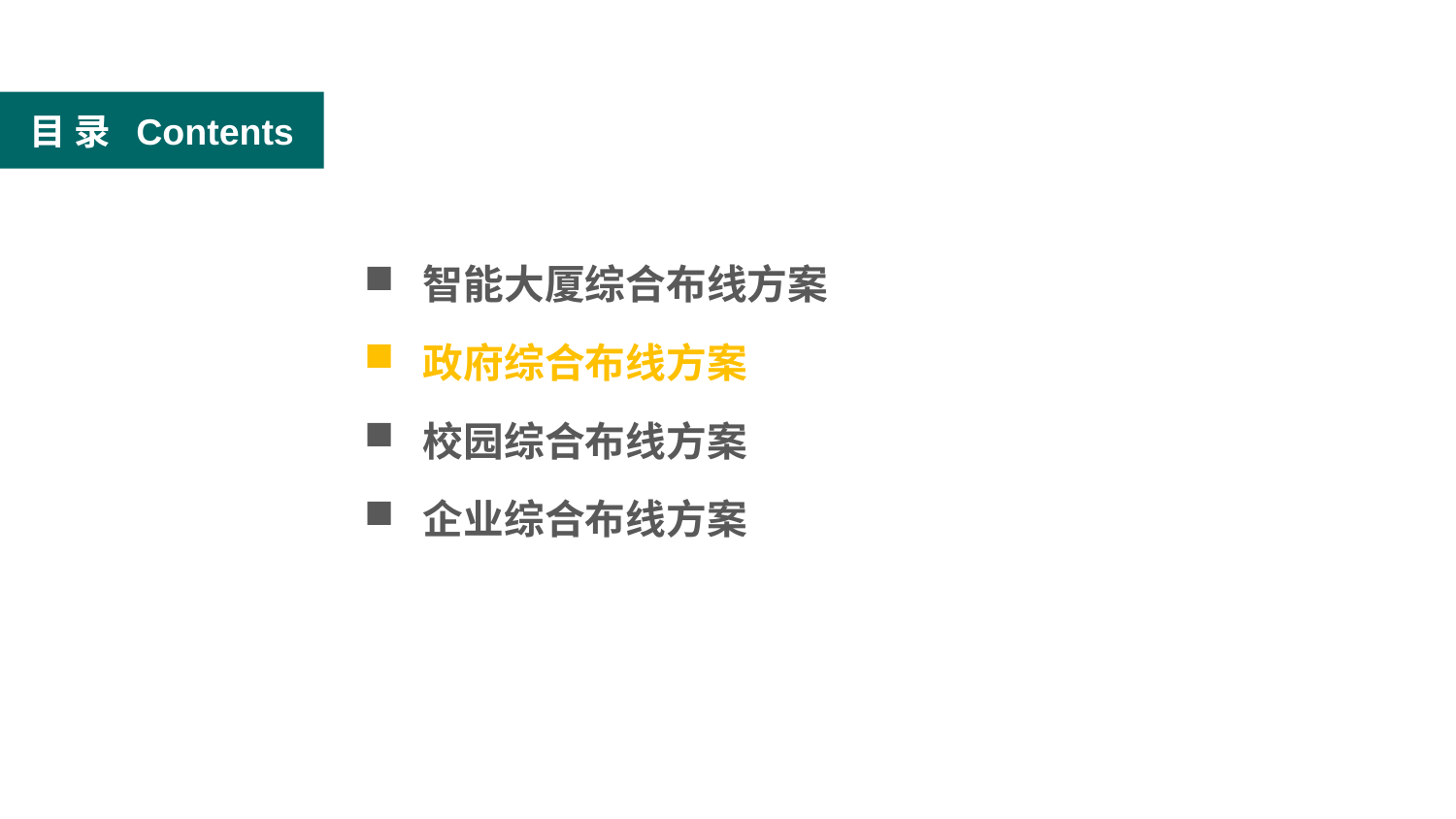

目 录  Contents
  智能大厦综合布线方案
  政府综合布线方案
  校园综合布线方案
  企业综合布线方案